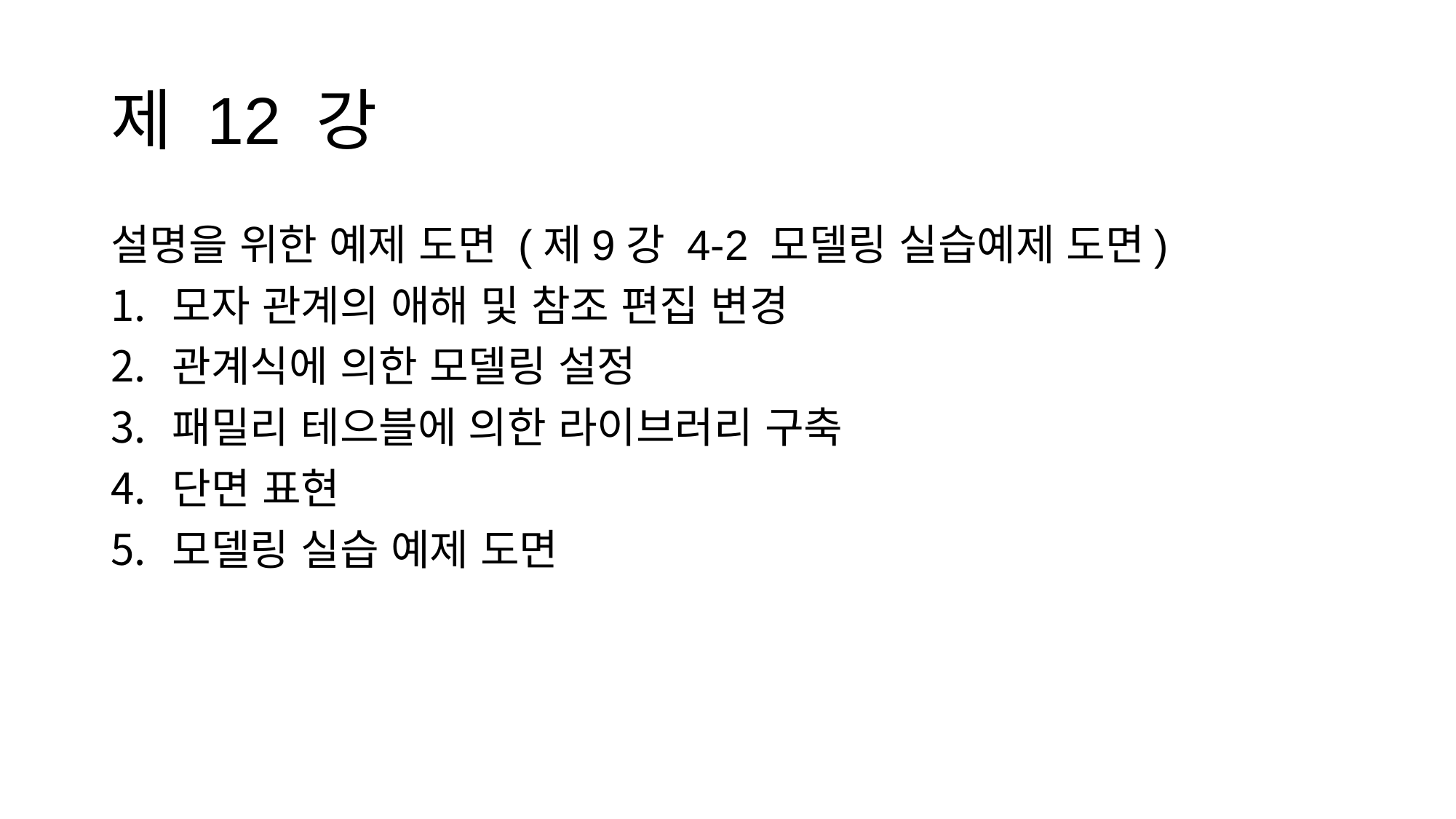

# 제 12 강
설명을 위한 예제 도면 (제9강 4-2 모델링 실습예제 도면)
모자 관계의 애해 및 참조 편집 변경
관계식에 의한 모델링 설정
패밀리 테으블에 의한 라이브러리 구축
단면 표현
모델링 실습 예제 도면